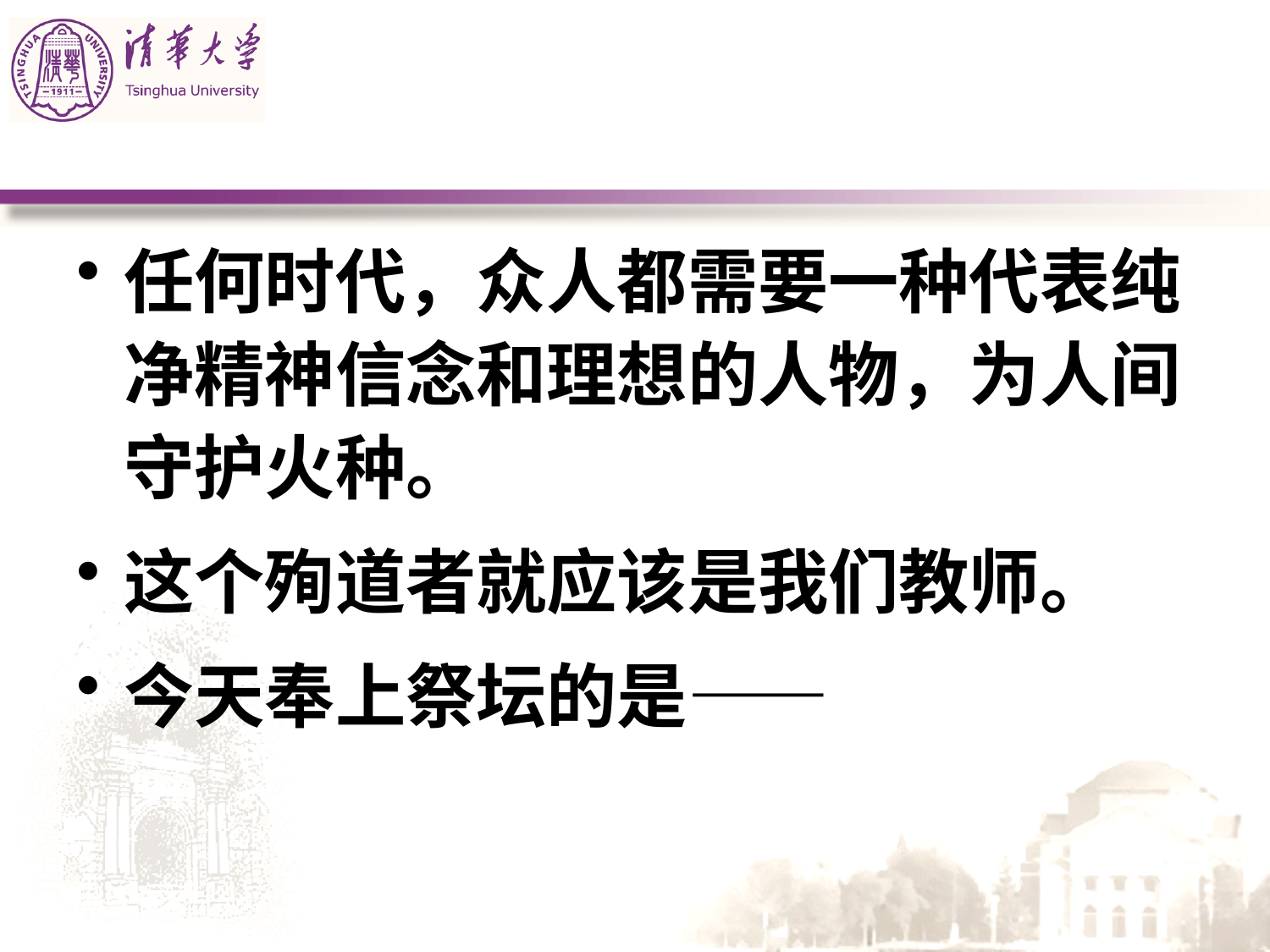

#
任何时代，众人都需要一种代表纯净精神信念和理想的人物，为人间守护火种。
这个殉道者就应该是我们教师。
今天奉上祭坛的是——